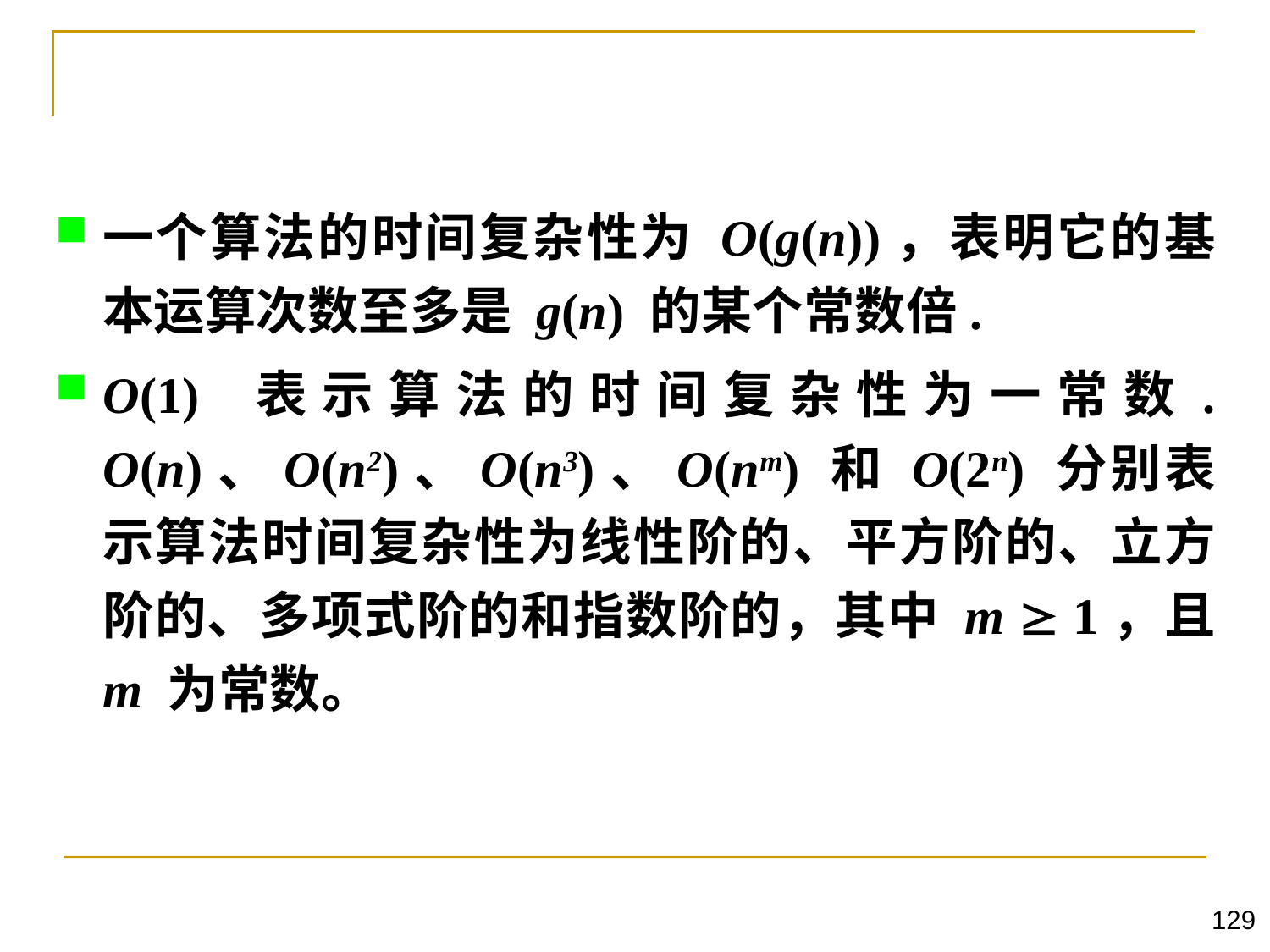

一个算法的时间复杂性为 O(g(n))，表明它的基本运算次数至多是 g(n) 的某个常数倍.
O(1) 表示算法的时间复杂性为一常数. O(n)、O(n2)、O(n3)、O(nm) 和 O(2n) 分别表示算法时间复杂性为线性阶的、平方阶的、立方阶的、多项式阶的和指数阶的，其中 m ≥ 1，且 m 为常数。
129